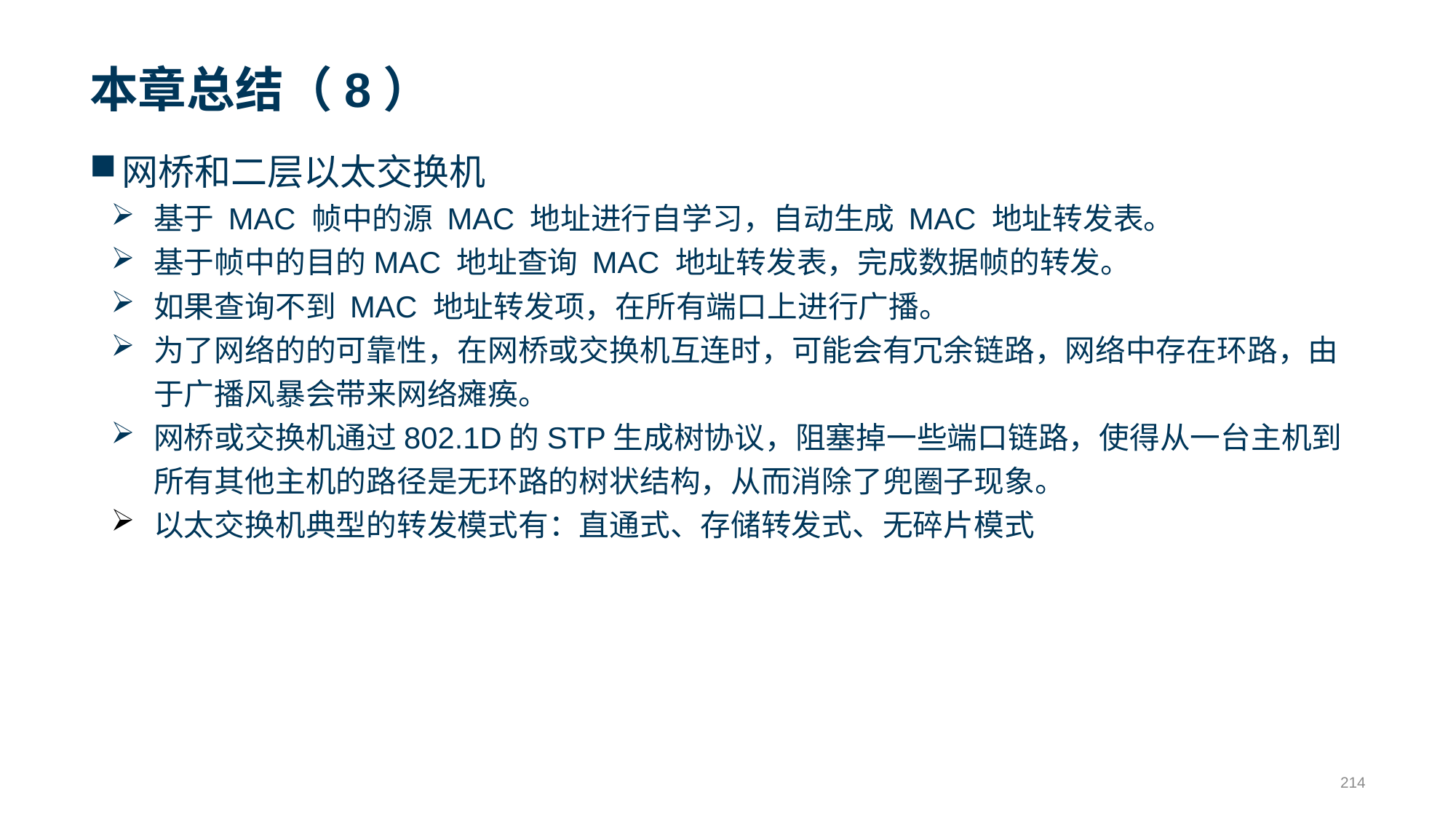

# 本章总结（8）
网桥和二层以太交换机
基于 MAC 帧中的源 MAC 地址进行自学习，自动生成 MAC 地址转发表。
基于帧中的目的MAC 地址查询 MAC 地址转发表，完成数据帧的转发。
如果查询不到 MAC 地址转发项，在所有端口上进行广播。
为了网络的的可靠性，在网桥或交换机互连时，可能会有冗余链路，网络中存在环路，由于广播风暴会带来网络瘫痪。
网桥或交换机通过802.1D的STP生成树协议，阻塞掉一些端口链路，使得从一台主机到所有其他主机的路径是无环路的树状结构，从而消除了兜圈子现象。
以太交换机典型的转发模式有：直通式、存储转发式、无碎片模式

214